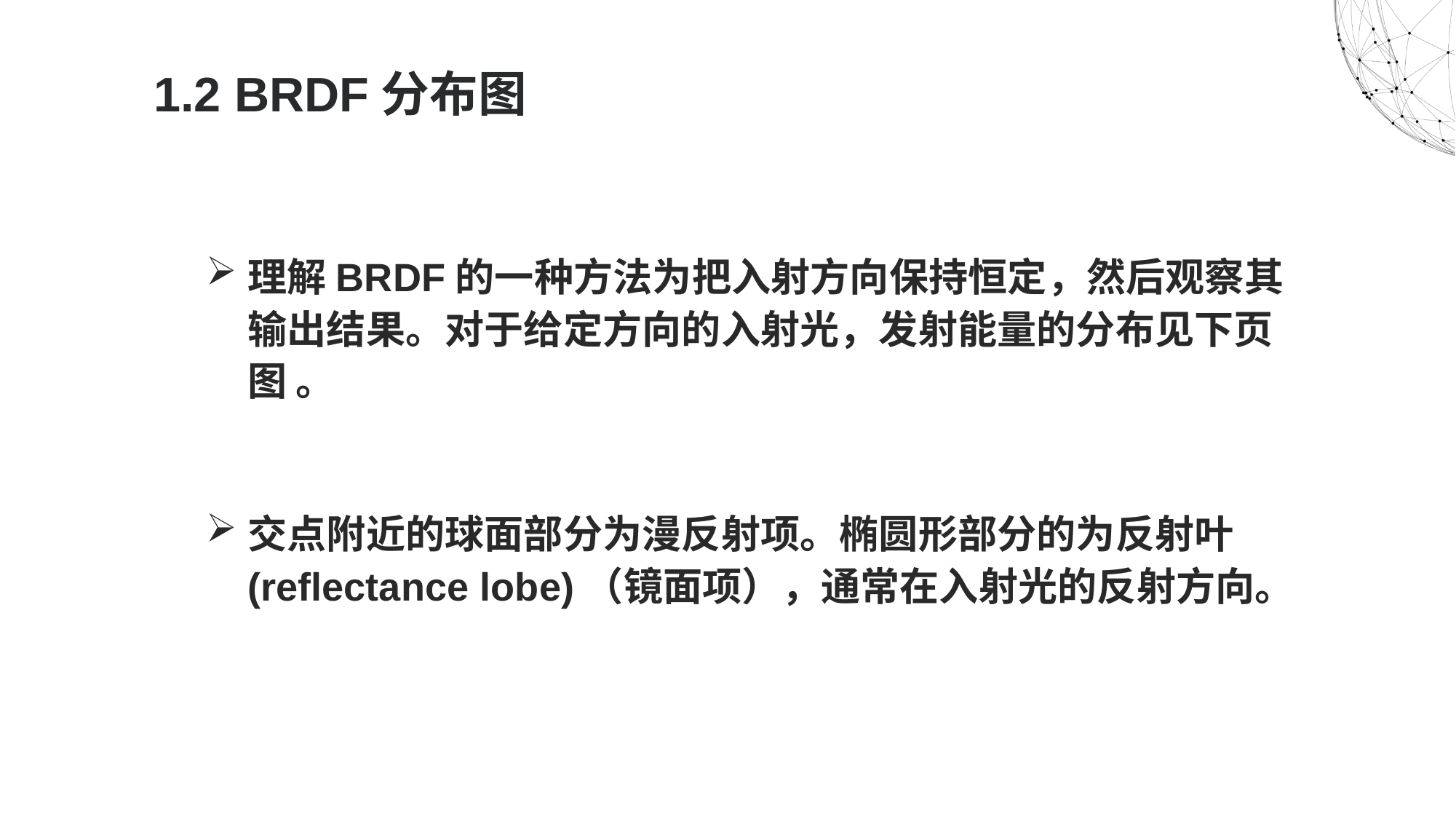

# 1.2 BRDF分布图
理解BRDF的一种方法为把入射方向保持恒定，然后观察其输出结果。对于给定方向的入射光，发射能量的分布见下页图 。

交点附近的球面部分为漫反射项。椭圆形部分的为反射叶(reflectance lobe)（镜面项），通常在入射光的反射方向。